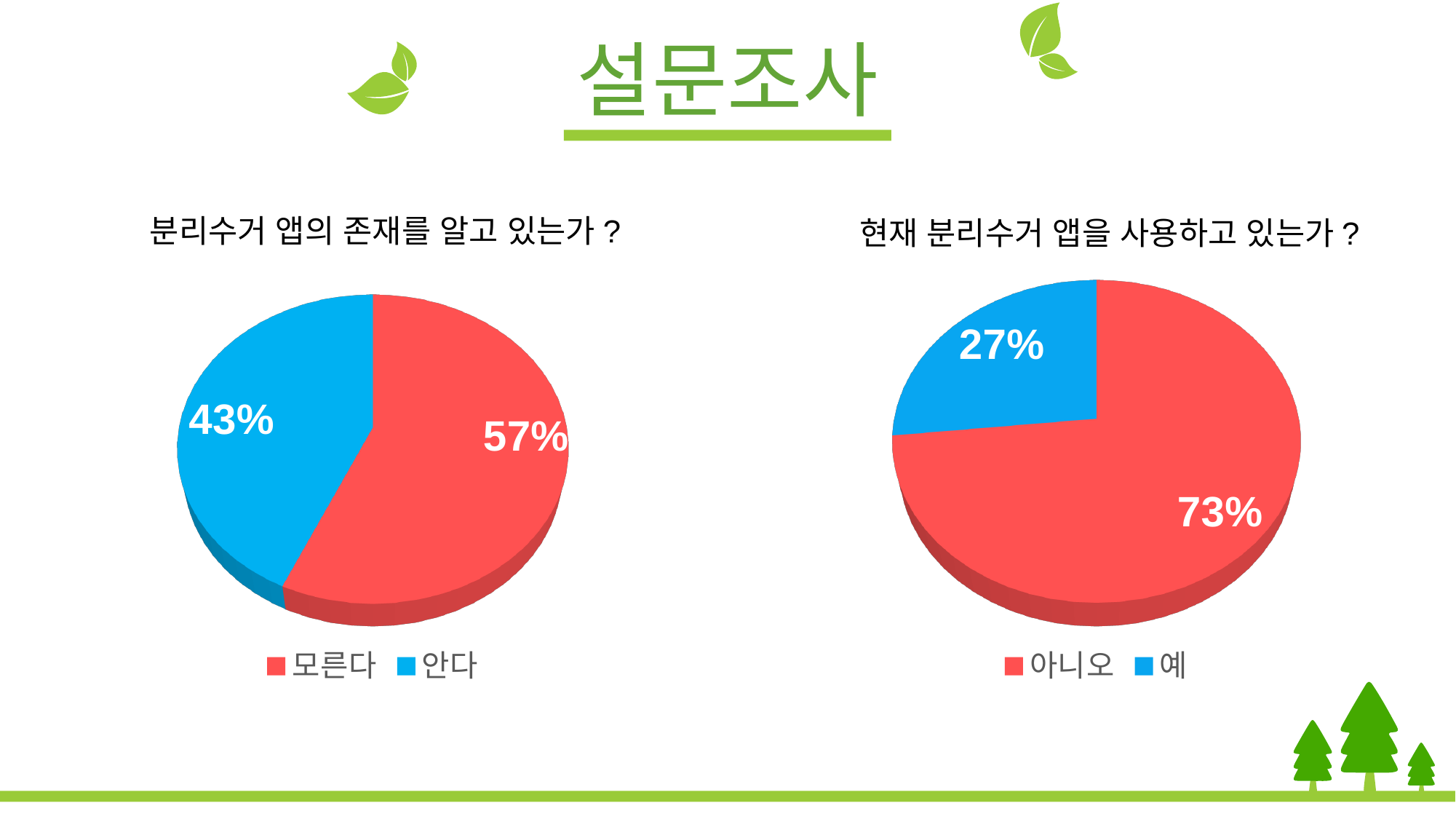

설문조사
분리수거 앱의 존재를 알고 있는가?
현재 분리수거 앱을 사용하고 있는가?

[unsupported chart]

[unsupported chart]